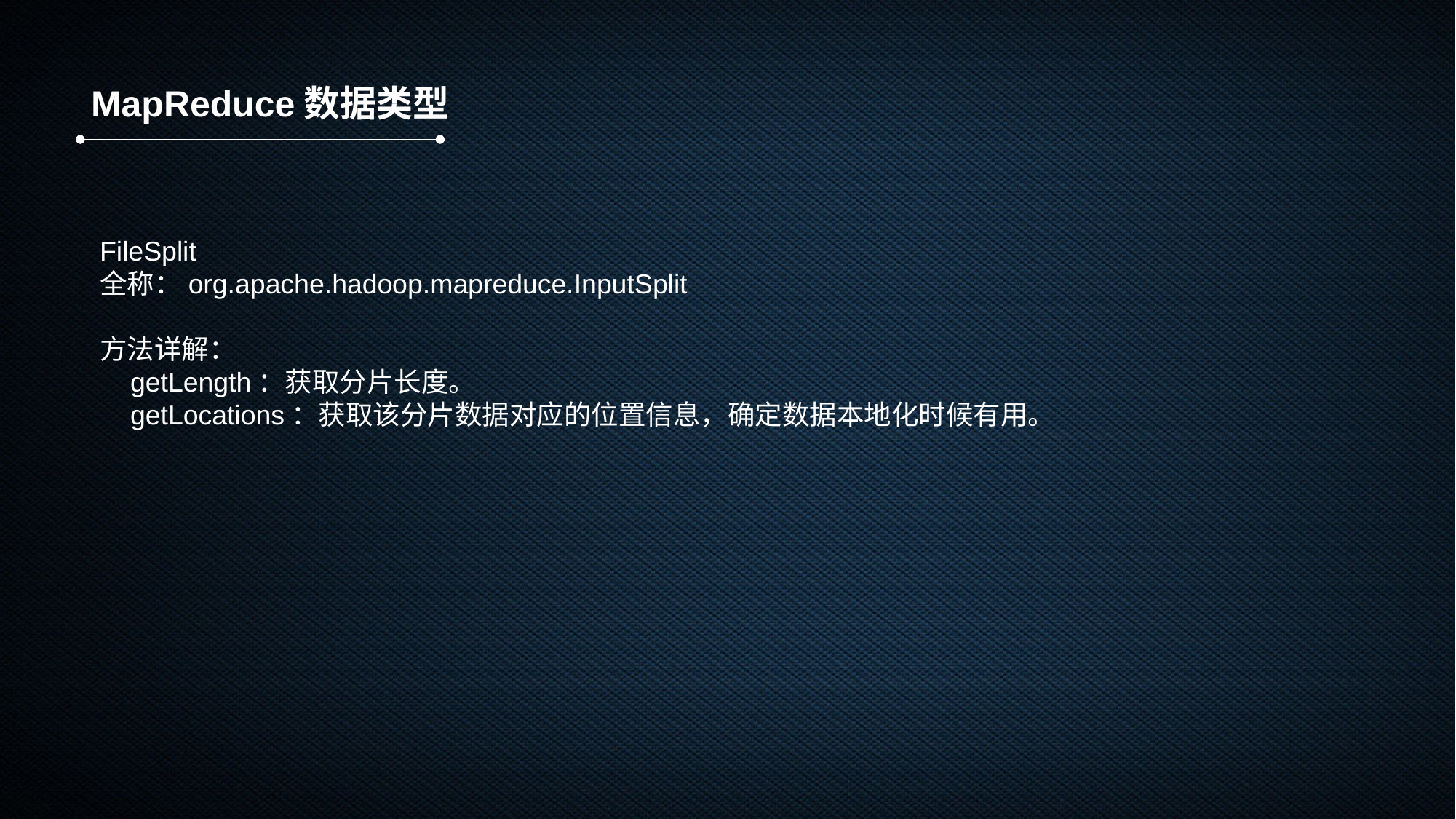

MapReduce数据类型
FileSplit
全称：org.apache.hadoop.mapreduce.InputSplit

方法详解：
    getLength：获取分片长度。
    getLocations：获取该分片数据对应的位置信息，确定数据本地化时候有用。